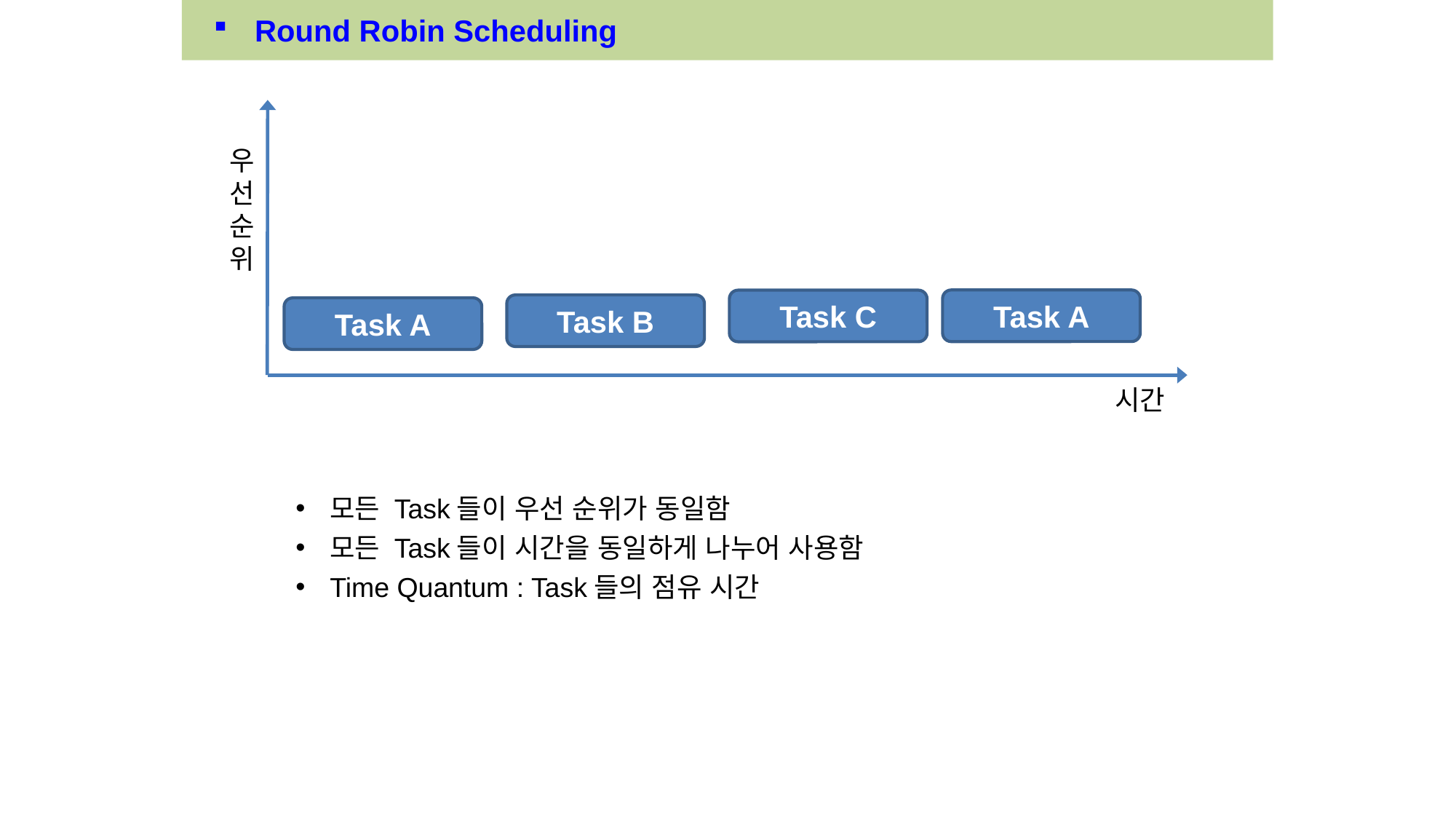

Round Robin Scheduling

우
선
순
위
Task A
Task C
Task B
Task A
시간
모든 Task들이 우선 순위가 동일함
모든 Task들이 시간을 동일하게 나누어 사용함
Time Quantum : Task들의 점유 시간